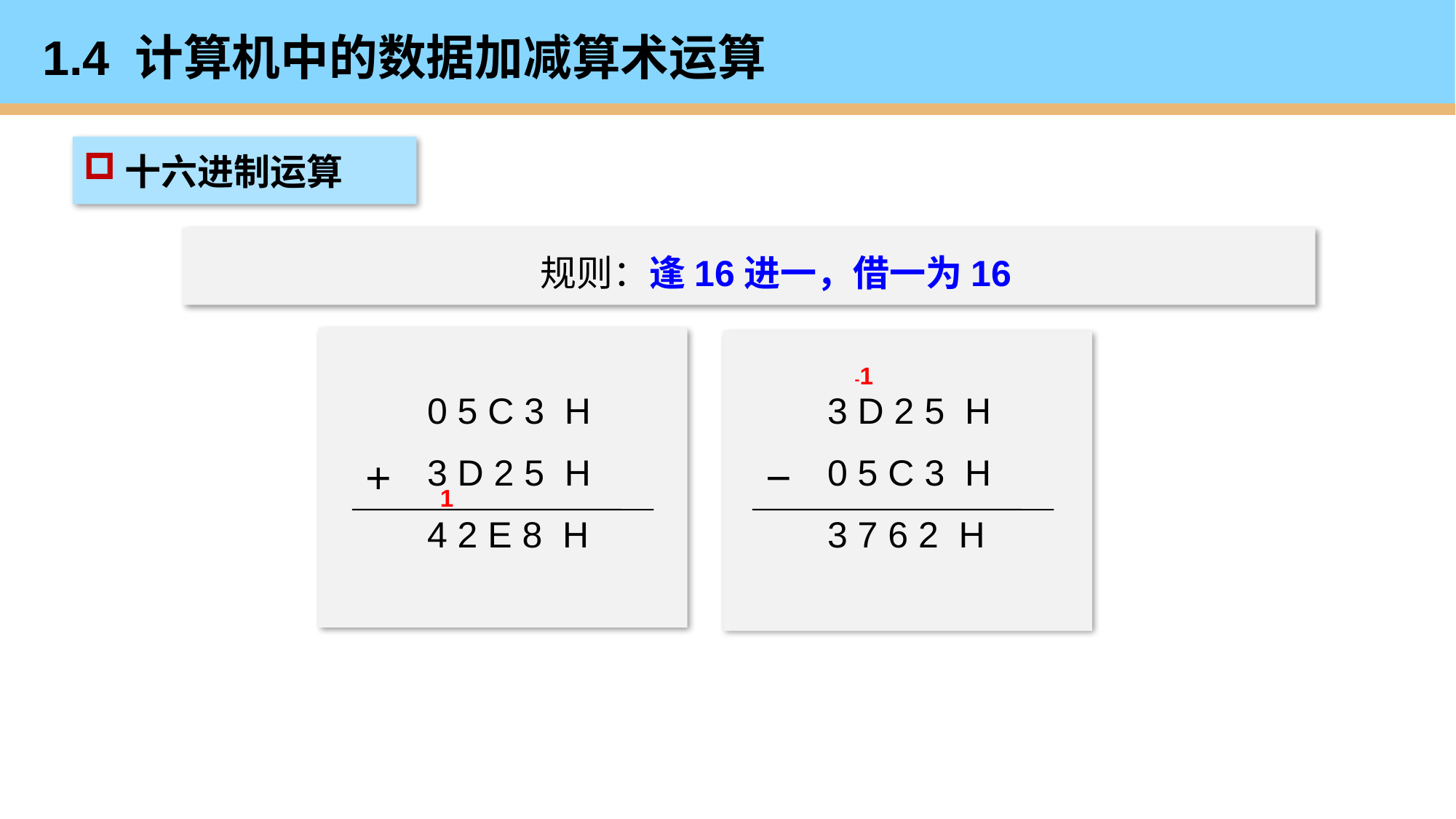

# 1.4 计算机中的数据加减算术运算
十六进制运算
规则：逢16进一，借一为16

0 5 C 3  H
3 D 2 5  H
4 2 E 8  H
＋
1

-1
3 D 2 5  H
0 5 C 3  H
3 7 6 2  H
－

21